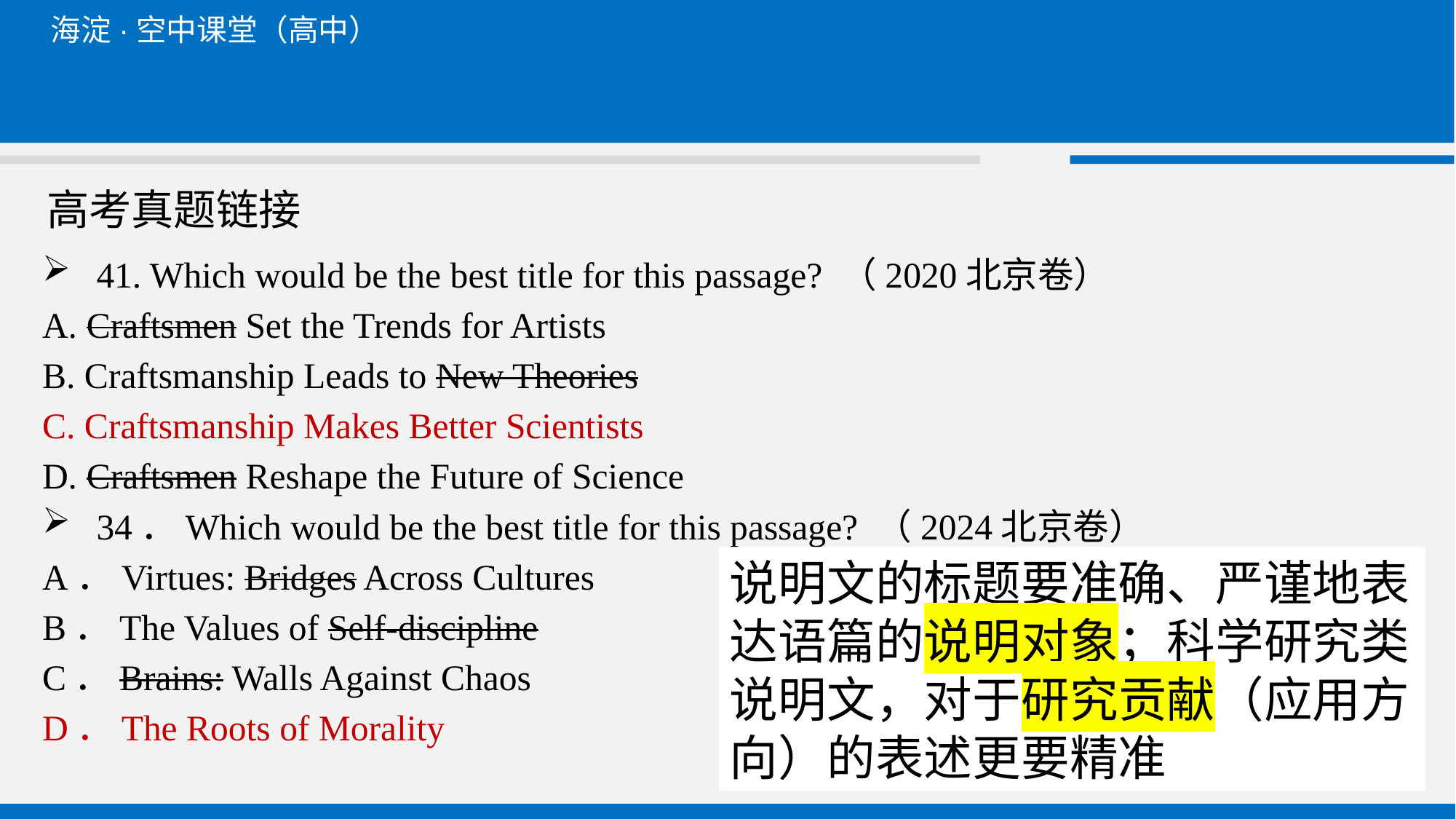

# 高考真题链接
41. Which would be the best title for this passage? （2020北京卷）
A. Craftsmen Set the Trends for Artists
B. Craftsmanship Leads to New Theories
C. Craftsmanship Makes Better Scientists
D. Craftsmen Reshape the Future of Science
34．Which would be the best title for this passage? （2024北京卷）
A．Virtues: Bridges Across Cultures
B．The Values of Self-discipline
C．Brains: Walls Against Chaos
D．The Roots of Morality
说明文的标题要准确、严谨地表达语篇的说明对象；科学研究类说明文，对于研究贡献（应用方向）的表述更要精准